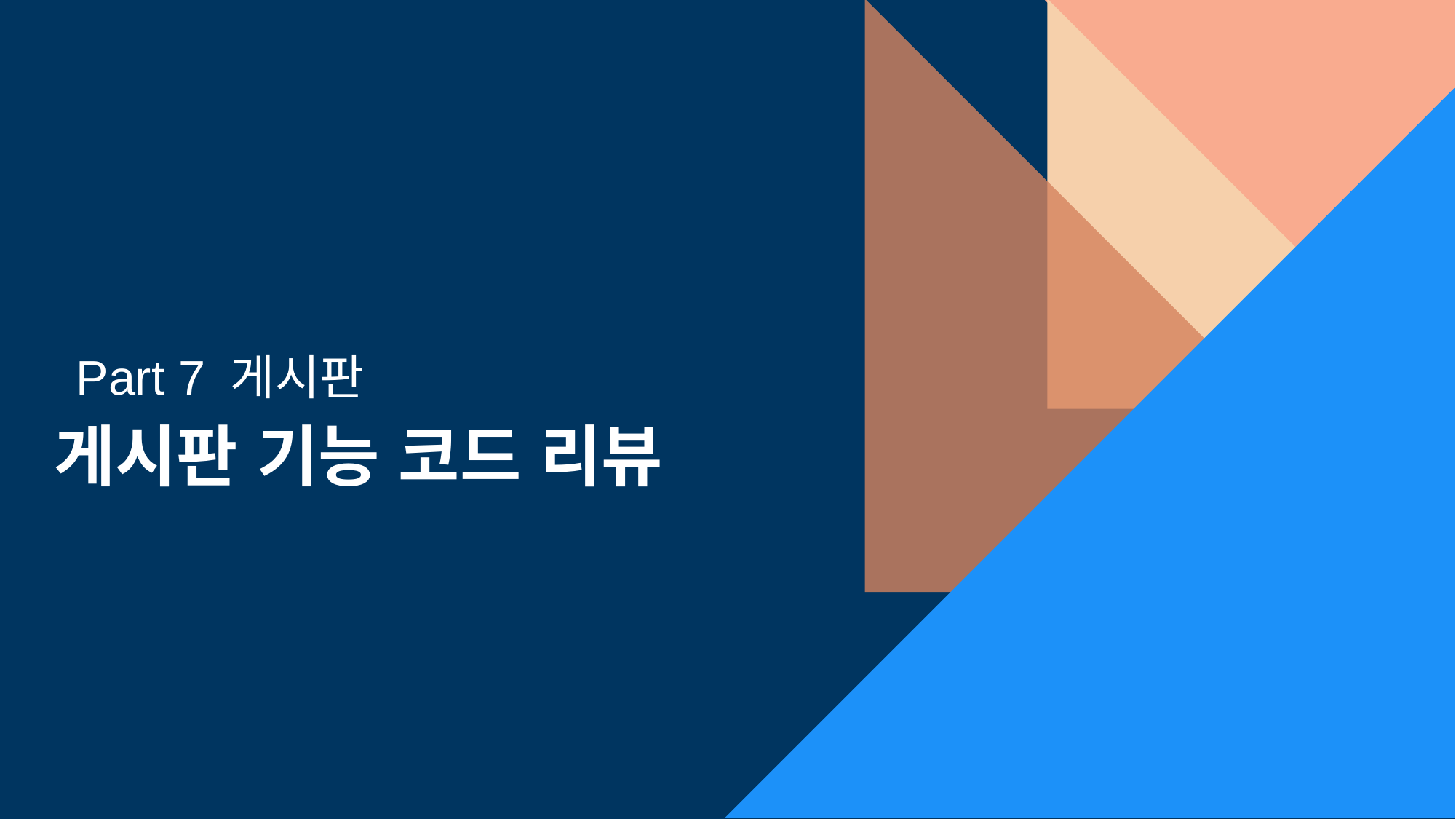

Part 7 게시판
게시판 기능 코드 리뷰